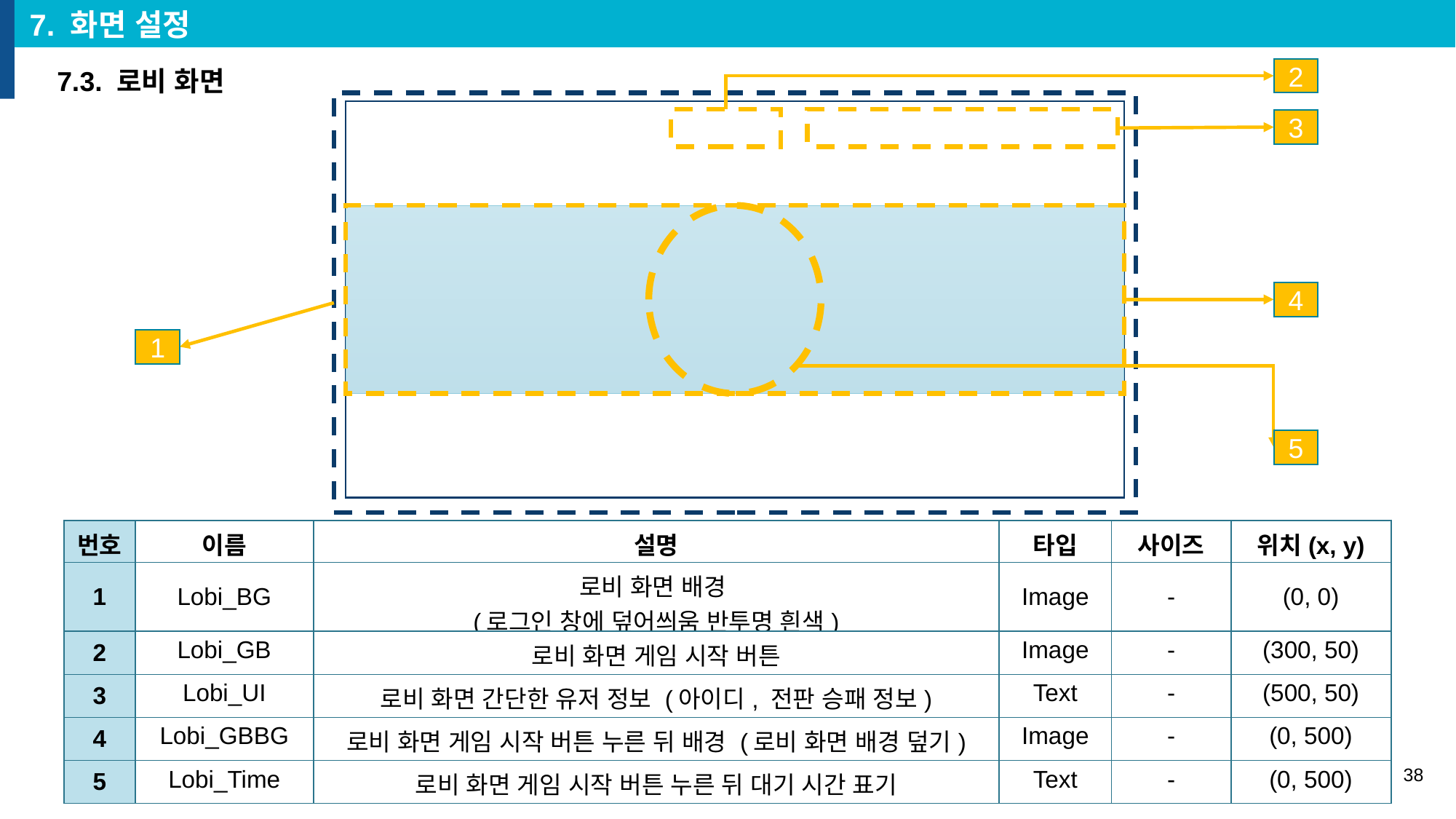

7. 화면 설정
7.3. 로비 화면
2

3
4
1
5
| 번호 | 이름 | 설명 | 타입 | 사이즈 | 위치(x, y) |
| --- | --- | --- | --- | --- | --- |
| 1 | Lobi\_BG | 로비 화면 배경 (로그인 창에 덮어씌움 반투명 흰색) | Image | - | (0, 0) |
| 2 | Lobi\_GB | 로비 화면 게임 시작 버튼 | Image | - | (300, 50) |
| 3 | Lobi\_UI | 로비 화면 간단한 유저 정보 (아이디, 전판 승패 정보) | Text | - | (500, 50) |
| 4 | Lobi\_GBBG | 로비 화면 게임 시작 버튼 누른 뒤 배경 (로비 화면 배경 덮기) | Image | - | (0, 500) |
| 5 | Lobi\_Time | 로비 화면 게임 시작 버튼 누른 뒤 대기 시간 표기 | Text | - | (0, 500) |
38